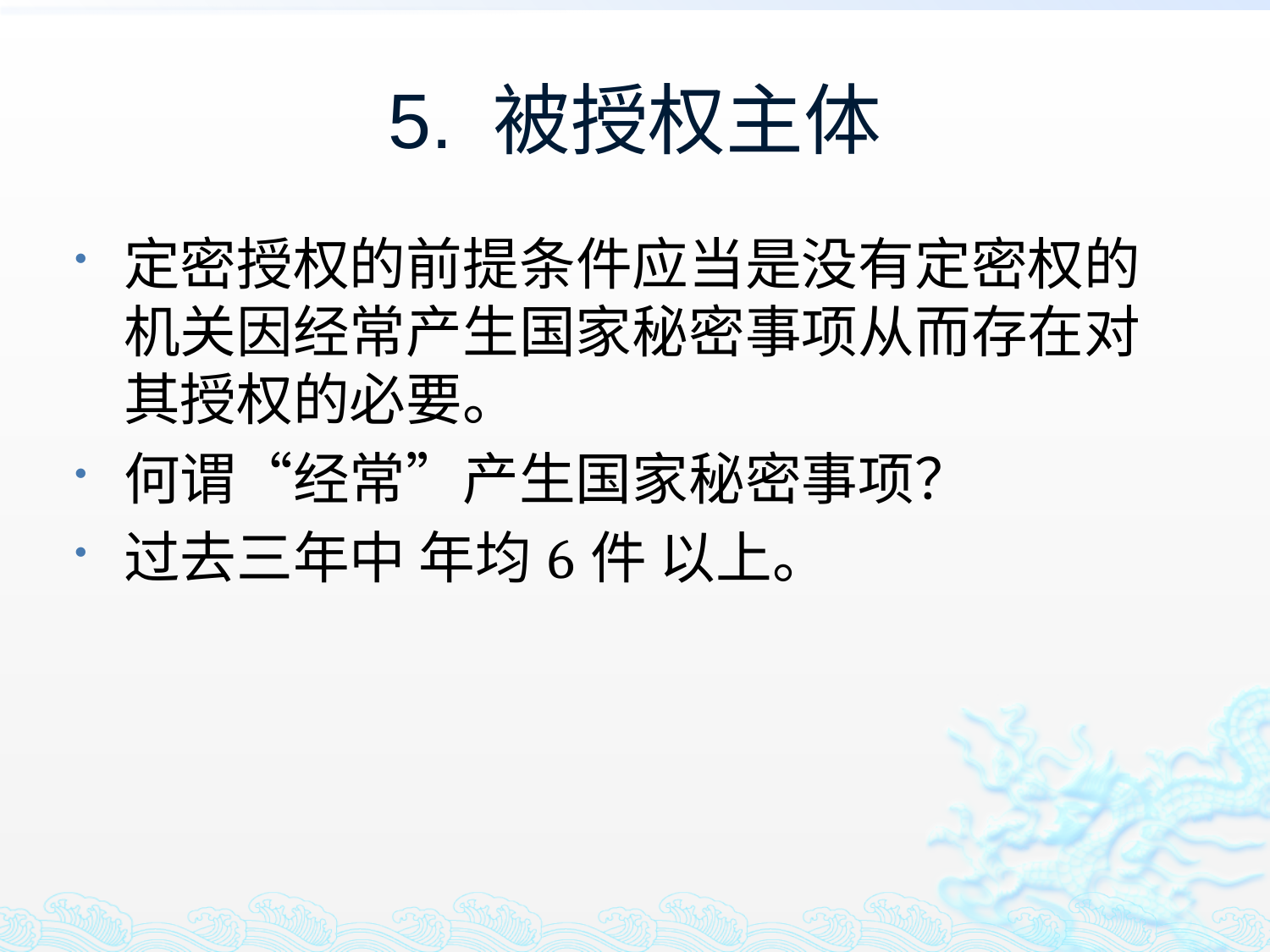

# 5. 被授权主体
定密授权的前提条件应当是没有定密权的机关因经常产生国家秘密事项从而存在对其授权的必要。
何谓“经常”产生国家秘密事项？
过去三年中 年均6件 以上。